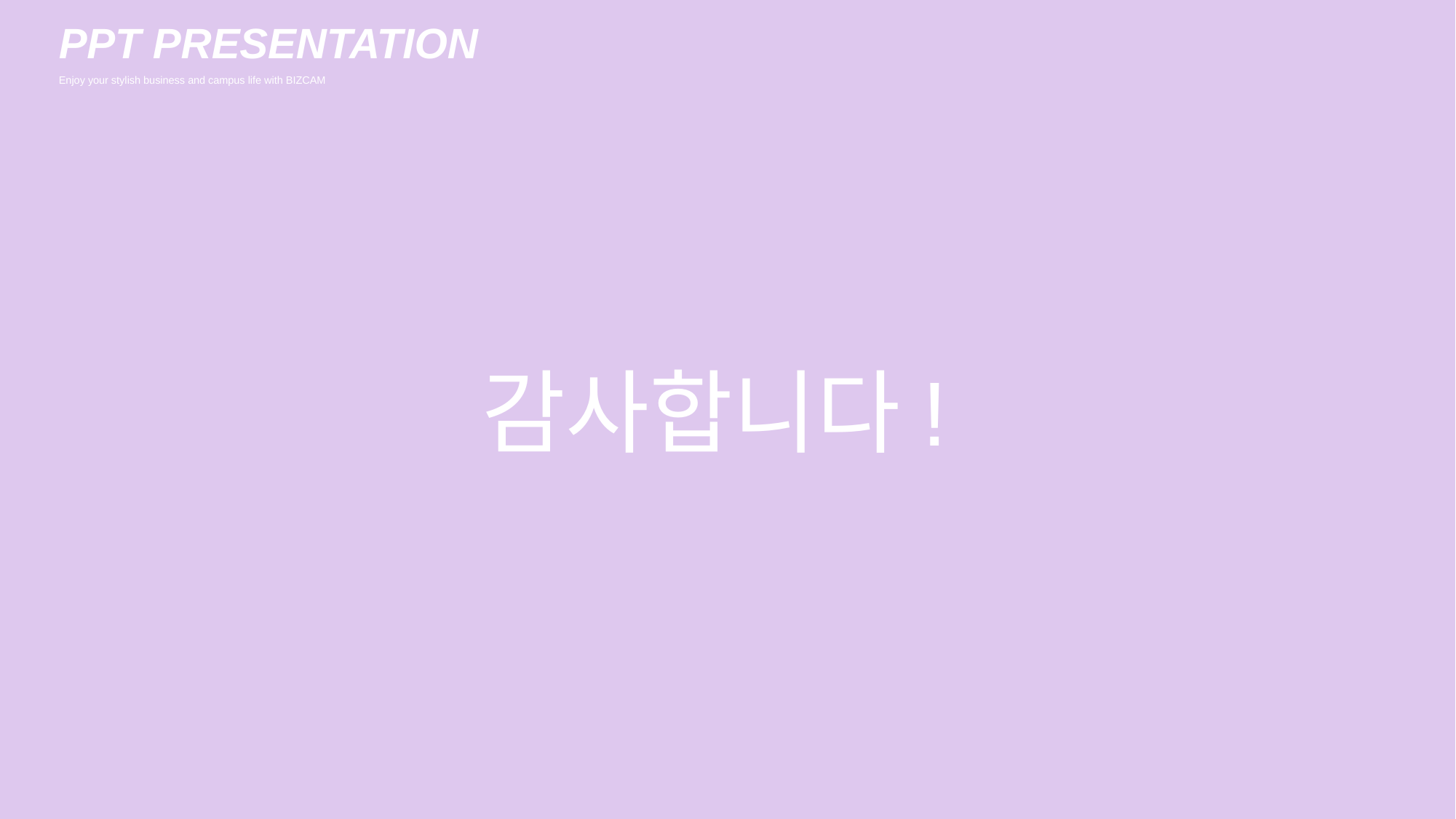

감사합니다!
PPT PRESENTATION
Enjoy your stylish business and campus life with BIZCAM